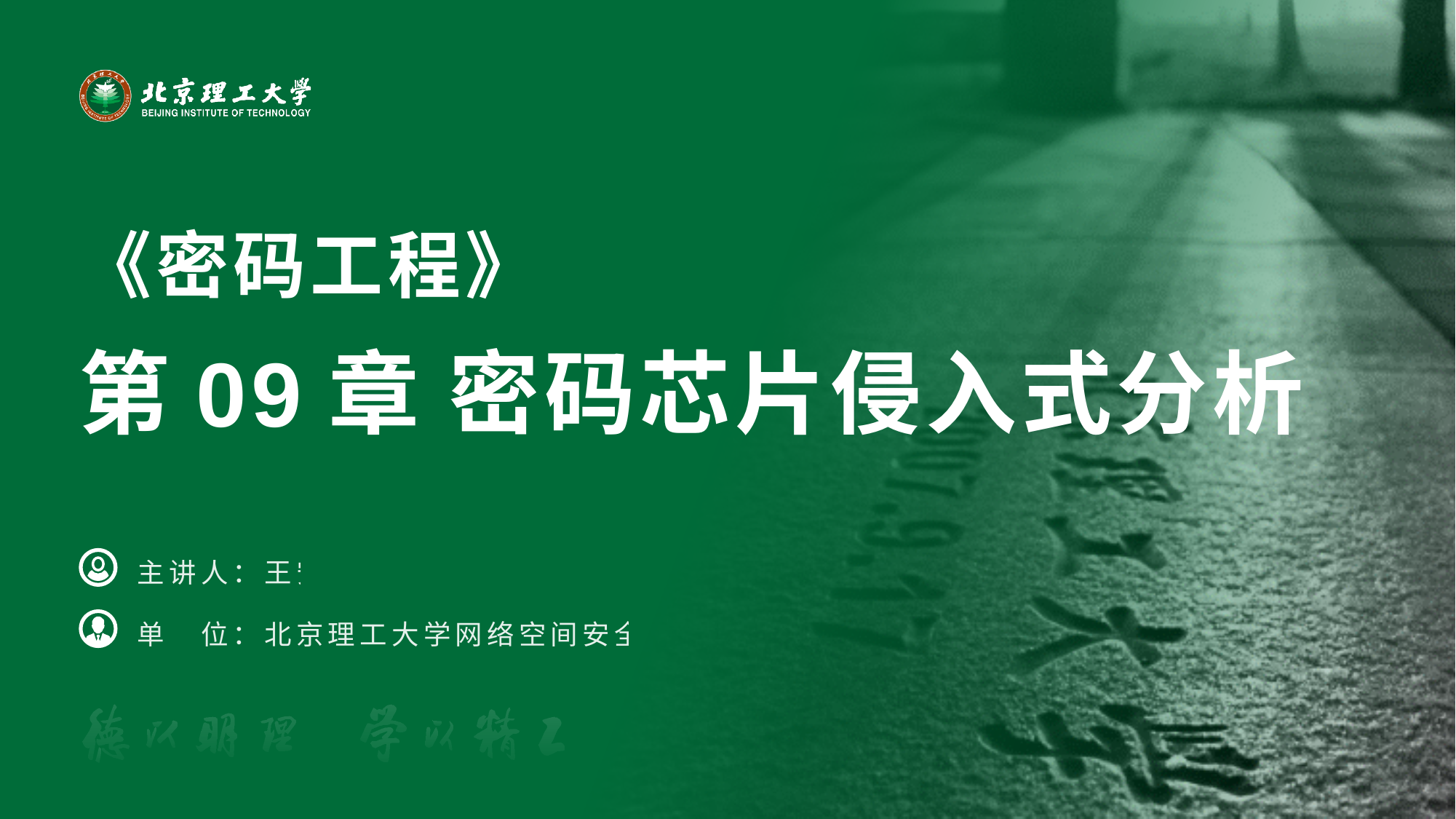

《密码工程》
第09章 密码芯片侵入式分析

主讲人：王安

单　位：北京理工大学网络空间安全学院